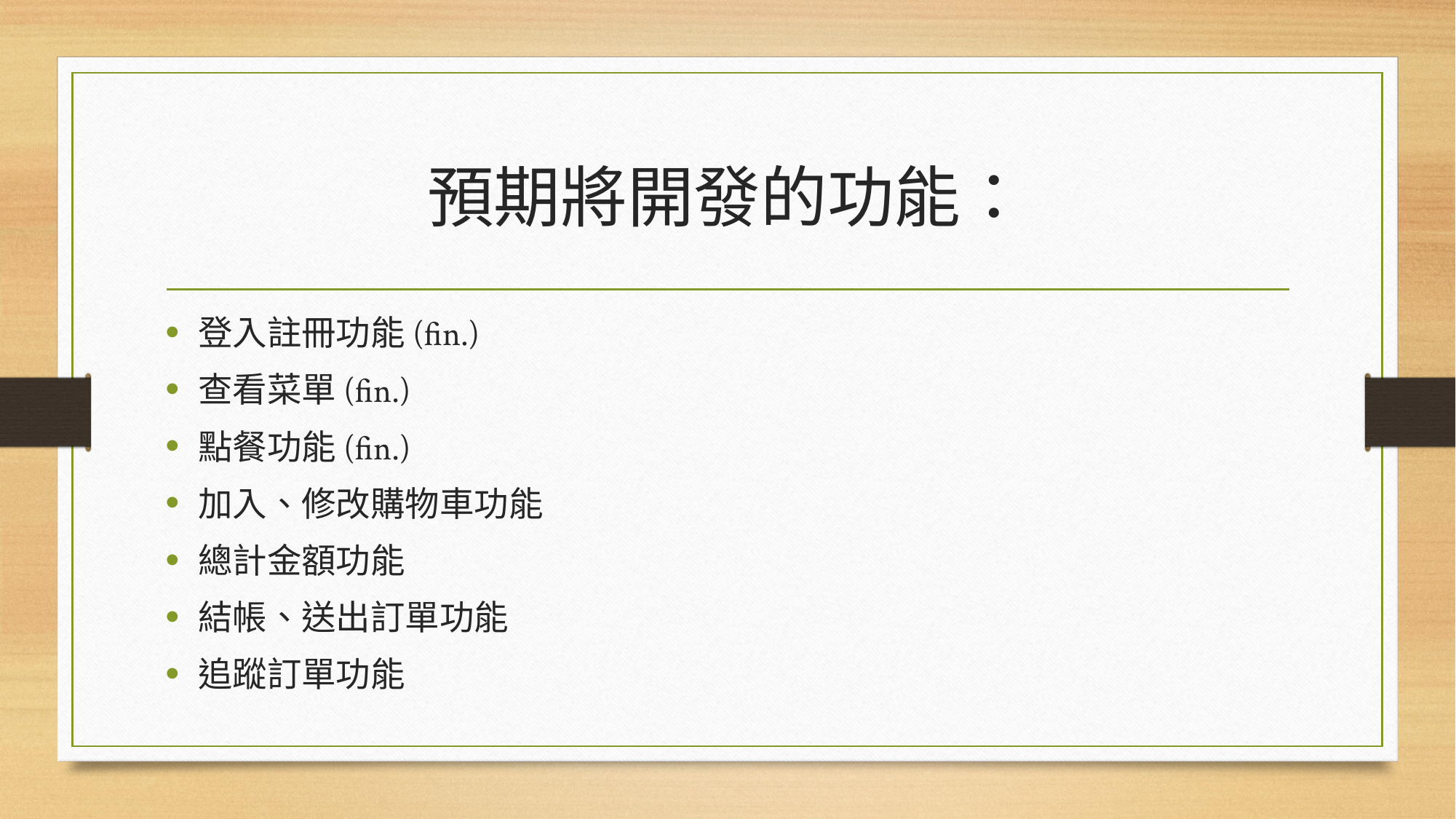

# 預期將開發的功能：
登入註冊功能(fin.)
查看菜單(fin.)
點餐功能(fin.)
加入、修改購物車功能
總計金額功能
結帳、送出訂單功能
追蹤訂單功能